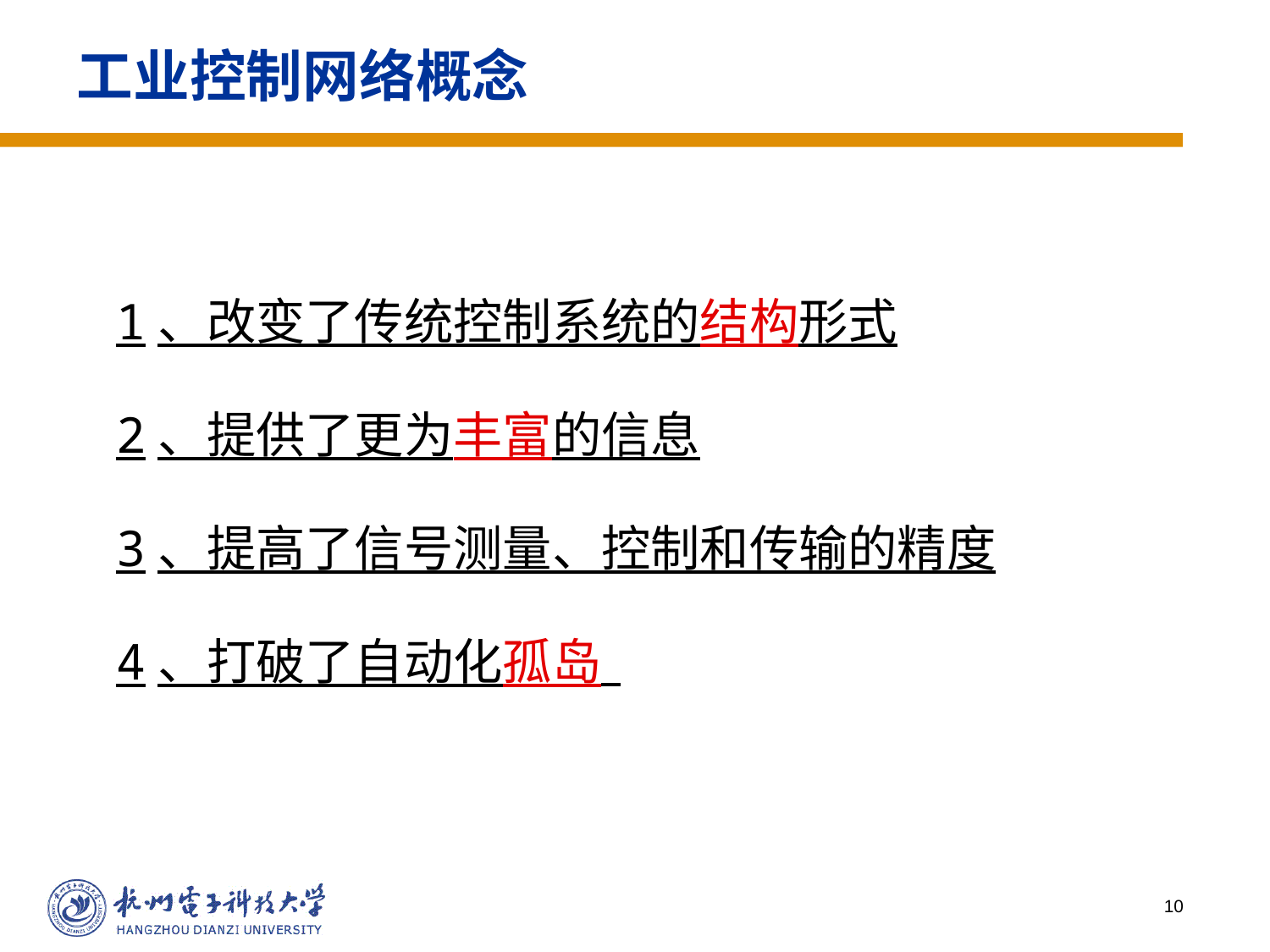

# 工业控制网络概念
1、改变了传统控制系统的结构形式
2、提供了更为丰富的信息
3、提高了信号测量、控制和传输的精度
4、打破了自动化孤岛